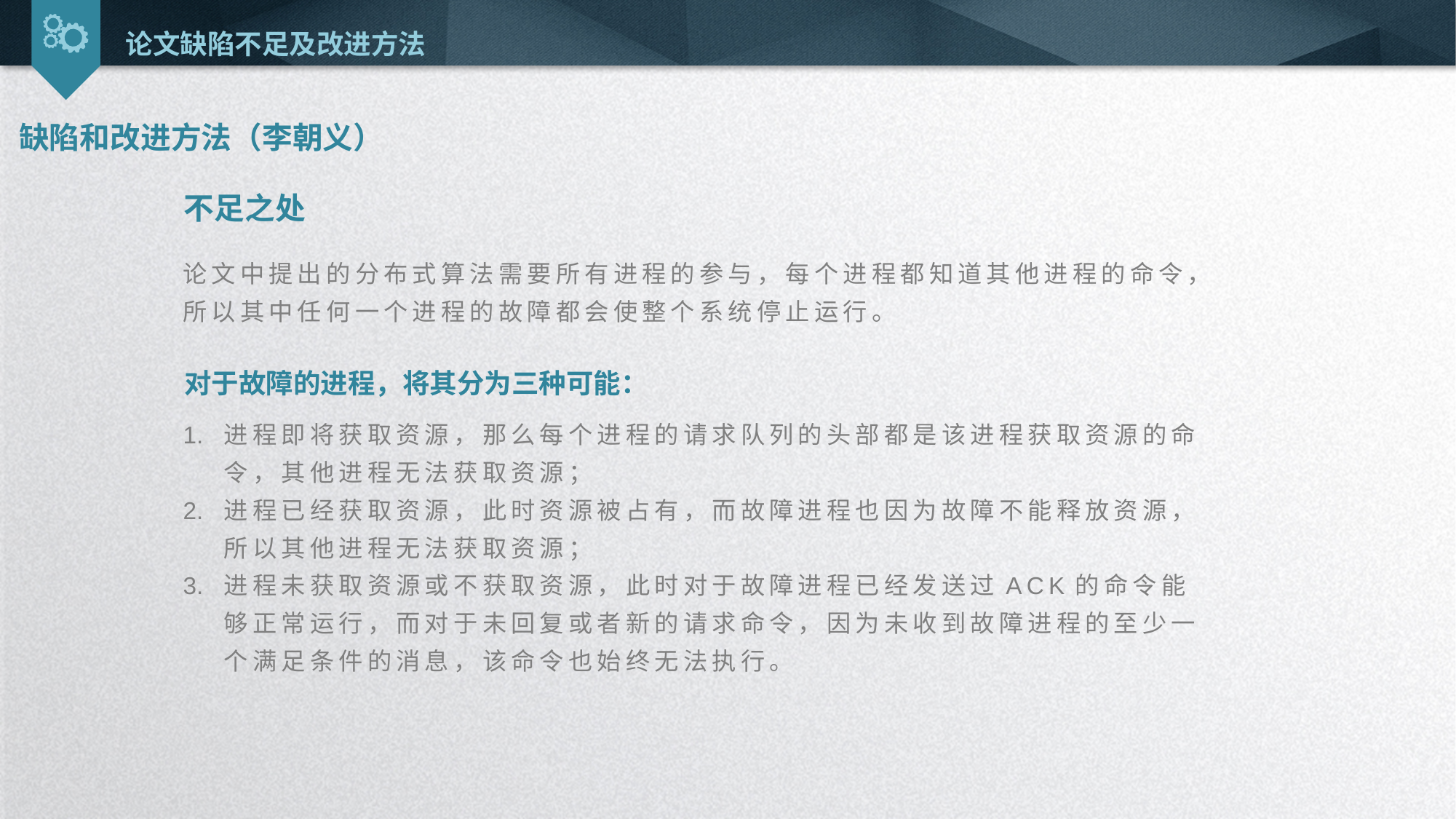

论文缺陷不足及改进方法
缺陷和改进方法（李朝义）
不足之处
论文中提出的分布式算法需要所有进程的参与，每个进程都知道其他进程的命令，所以其中任何一个进程的故障都会使整个系统停止运行。
对于故障的进程，将其分为三种可能：
进程即将获取资源，那么每个进程的请求队列的头部都是该进程获取资源的命令，其他进程无法获取资源；
进程已经获取资源，此时资源被占有，而故障进程也因为故障不能释放资源，所以其他进程无法获取资源；
进程未获取资源或不获取资源，此时对于故障进程已经发送过ACK的命令能够正常运行，而对于未回复或者新的请求命令，因为未收到故障进程的至少一个满足条件的消息，该命令也始终无法执行。
延时符